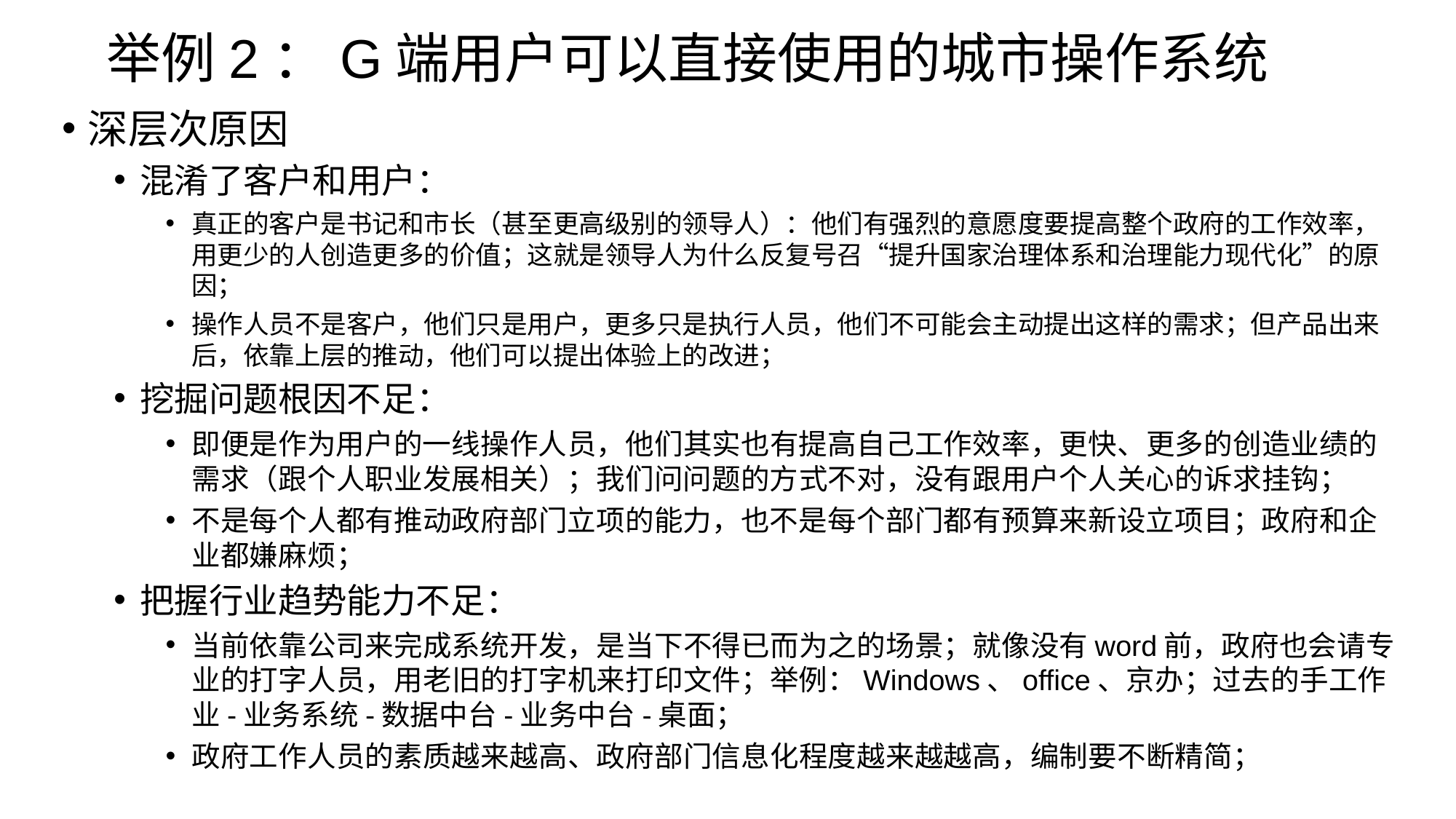

# 举例2：G端用户可以直接使用的城市操作系统
深层次原因
混淆了客户和用户：
真正的客户是书记和市长（甚至更高级别的领导人）：他们有强烈的意愿度要提高整个政府的工作效率，用更少的人创造更多的价值；这就是领导人为什么反复号召“提升国家治理体系和治理能力现代化”的原因；
操作人员不是客户，他们只是用户，更多只是执行人员，他们不可能会主动提出这样的需求；但产品出来后，依靠上层的推动，他们可以提出体验上的改进；
挖掘问题根因不足：
即便是作为用户的一线操作人员，他们其实也有提高自己工作效率，更快、更多的创造业绩的需求（跟个人职业发展相关）；我们问问题的方式不对，没有跟用户个人关心的诉求挂钩；
不是每个人都有推动政府部门立项的能力，也不是每个部门都有预算来新设立项目；政府和企业都嫌麻烦；
把握行业趋势能力不足：
当前依靠公司来完成系统开发，是当下不得已而为之的场景；就像没有word前，政府也会请专业的打字人员，用老旧的打字机来打印文件；举例：Windows、office、京办；过去的手工作业-业务系统-数据中台-业务中台-桌面；
政府工作人员的素质越来越高、政府部门信息化程度越来越越高，编制要不断精简；